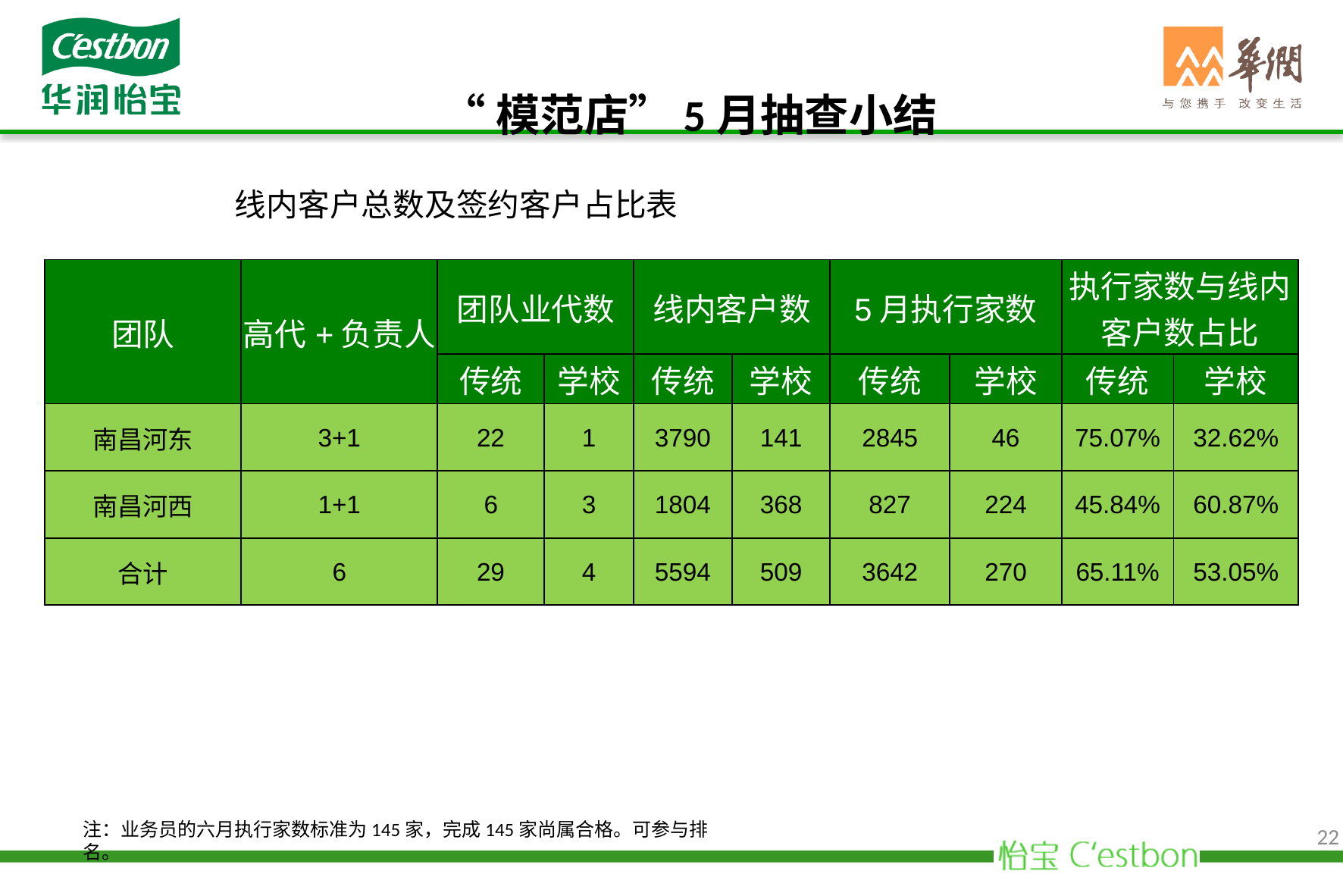

“模范店”5月抽查小结
线内客户总数及签约客户占比表
| 团队 | 高代+负责人 | 团队业代数 |  | 线内客户数 |  | 5月执行家数 |  | 执行家数与线内客户数占比 |  |
| --- | --- | --- | --- | --- | --- | --- | --- | --- | --- |
|  |  | 传统 | 学校 | 传统 | 学校 | 传统 | 学校 | 传统 | 学校 |
| 南昌河东 | 3+1 | 22 | 1 | 3790 | 141 | 2845 | 46 | 75.07% | 32.62% |
| 南昌河西 | 1+1 | 6 | 3 | 1804 | 368 | 827 | 224 | 45.84% | 60.87% |
| 合计 | 6 | 29 | 4 | 5594 | 509 | 3642 | 270 | 65.11% | 53.05% |
注：业务员的六月执行家数标准为145家，完成145家尚属合格。可参与排名。
22